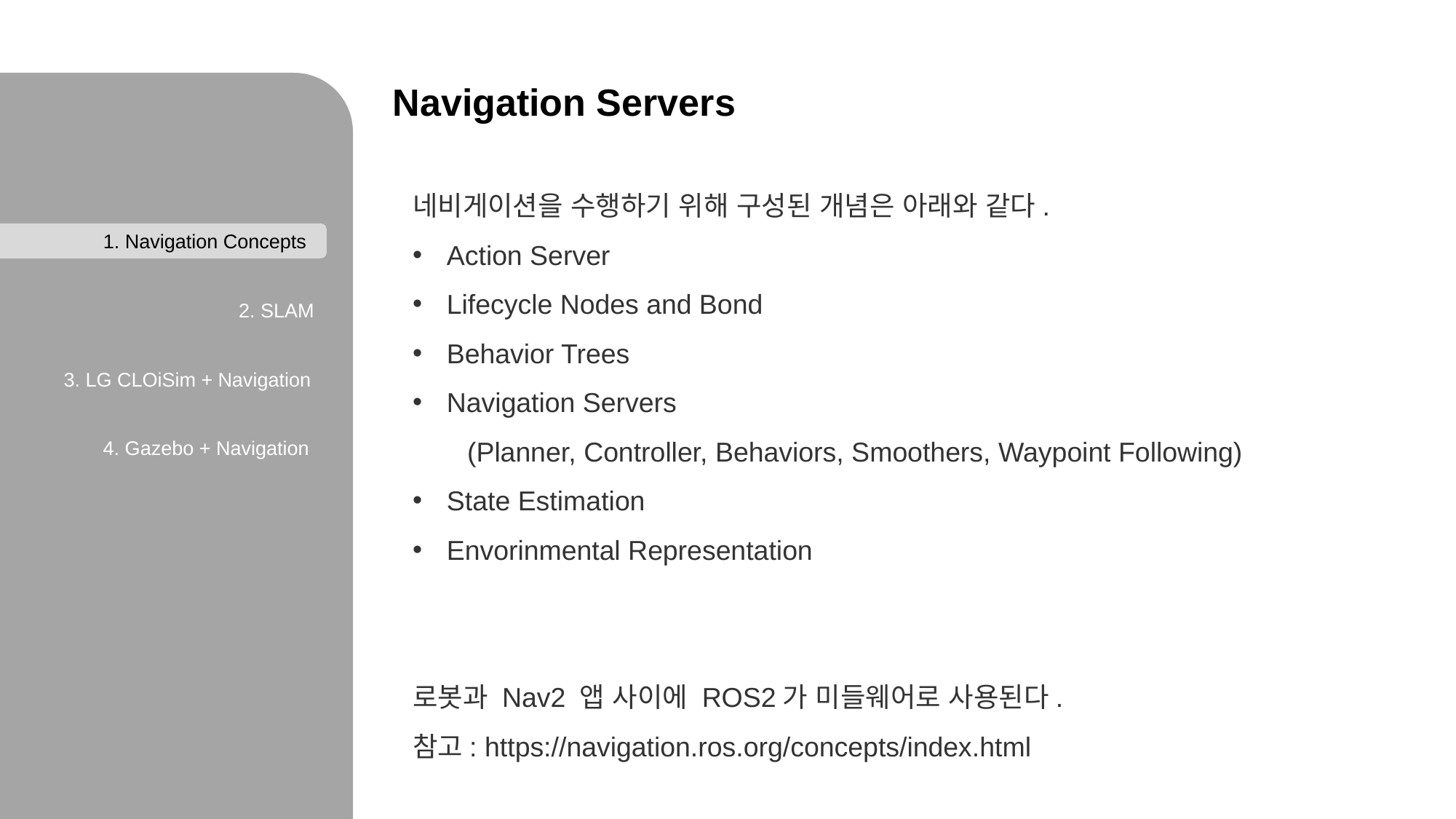

1. Navigation Concepts

2. SLAM
3. LG CLOiSim + Navigation
4. Gazebo + Navigation
Navigation Servers
네비게이션을 수행하기 위해 구성된 개념은 아래와 같다.
Action Server
Lifecycle Nodes and Bond
Behavior Trees
Navigation Servers
(Planner, Controller, Behaviors, Smoothers, Waypoint Following)
State Estimation
Envorinmental Representation

로봇과 Nav2 앱 사이에 ROS2가 미들웨어로 사용된다.
참고: https://navigation.ros.org/concepts/index.html